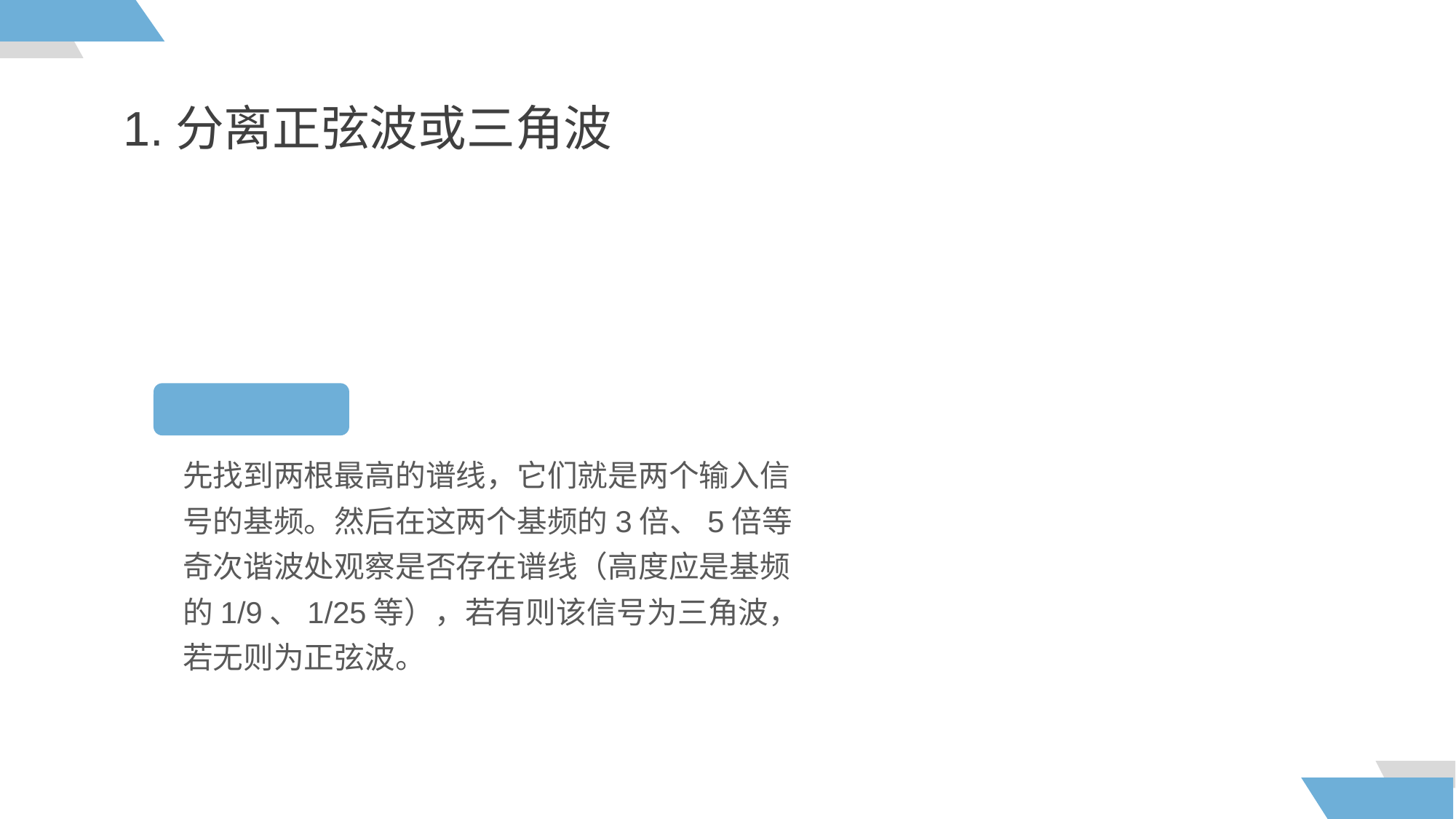

1.分离正弦波或三角波

先找到两根最高的谱线，它们就是两个输入信号的基频。然后在这两个基频的3倍、5倍等奇次谐波处观察是否存在谱线（高度应是基频的1/9、1/25等），若有则该信号为三角波，若无则为正弦波。